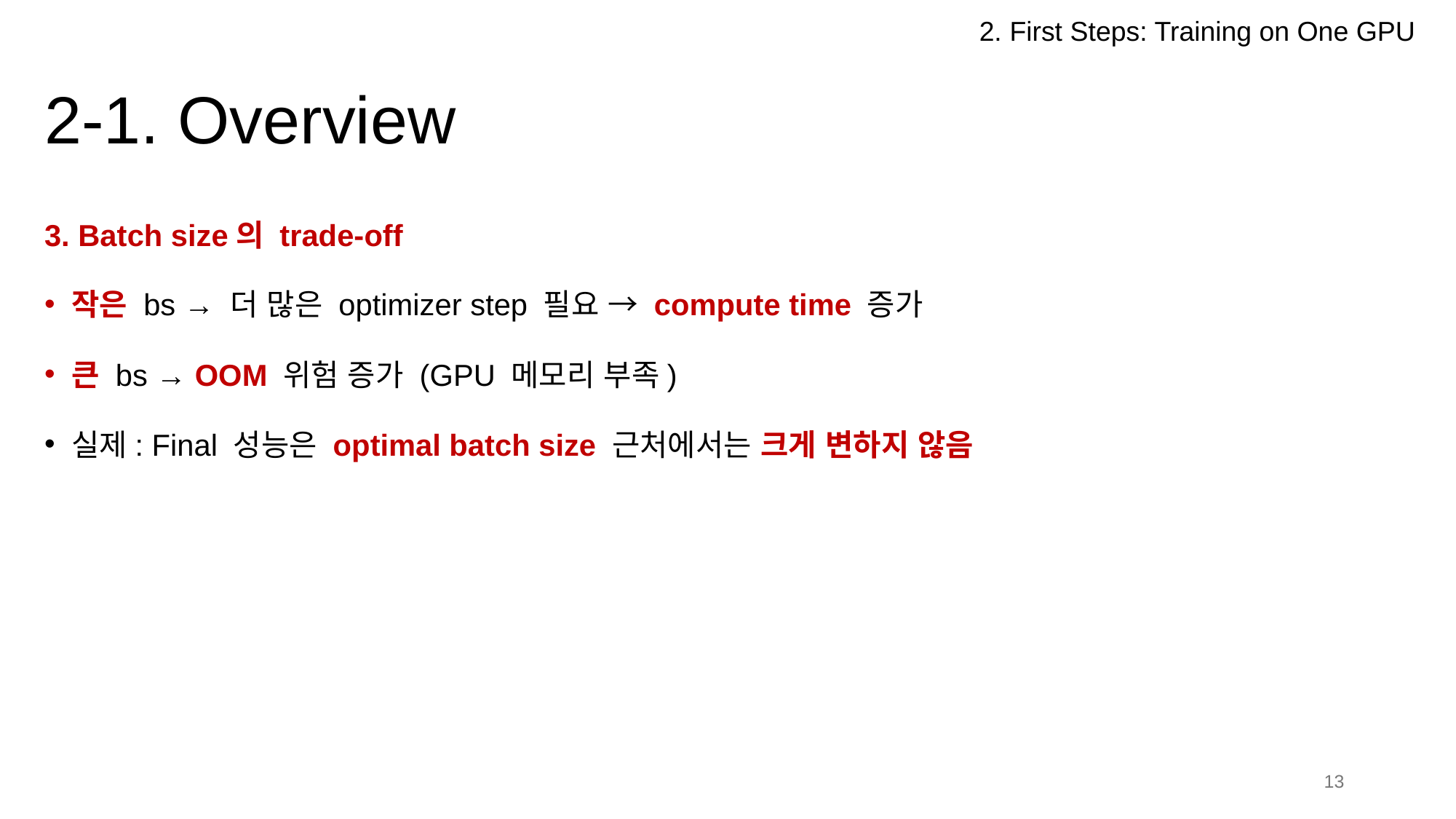

2. First Steps: Training on One GPU
# 2-1. Overview
3. Batch size의 trade-off
작은 bs → 더 많은 optimizer step 필요 → compute time 증가
큰 bs → OOM 위험 증가 (GPU 메모리 부족)
실제: Final 성능은 optimal batch size 근처에서는 크게 변하지 않음
13